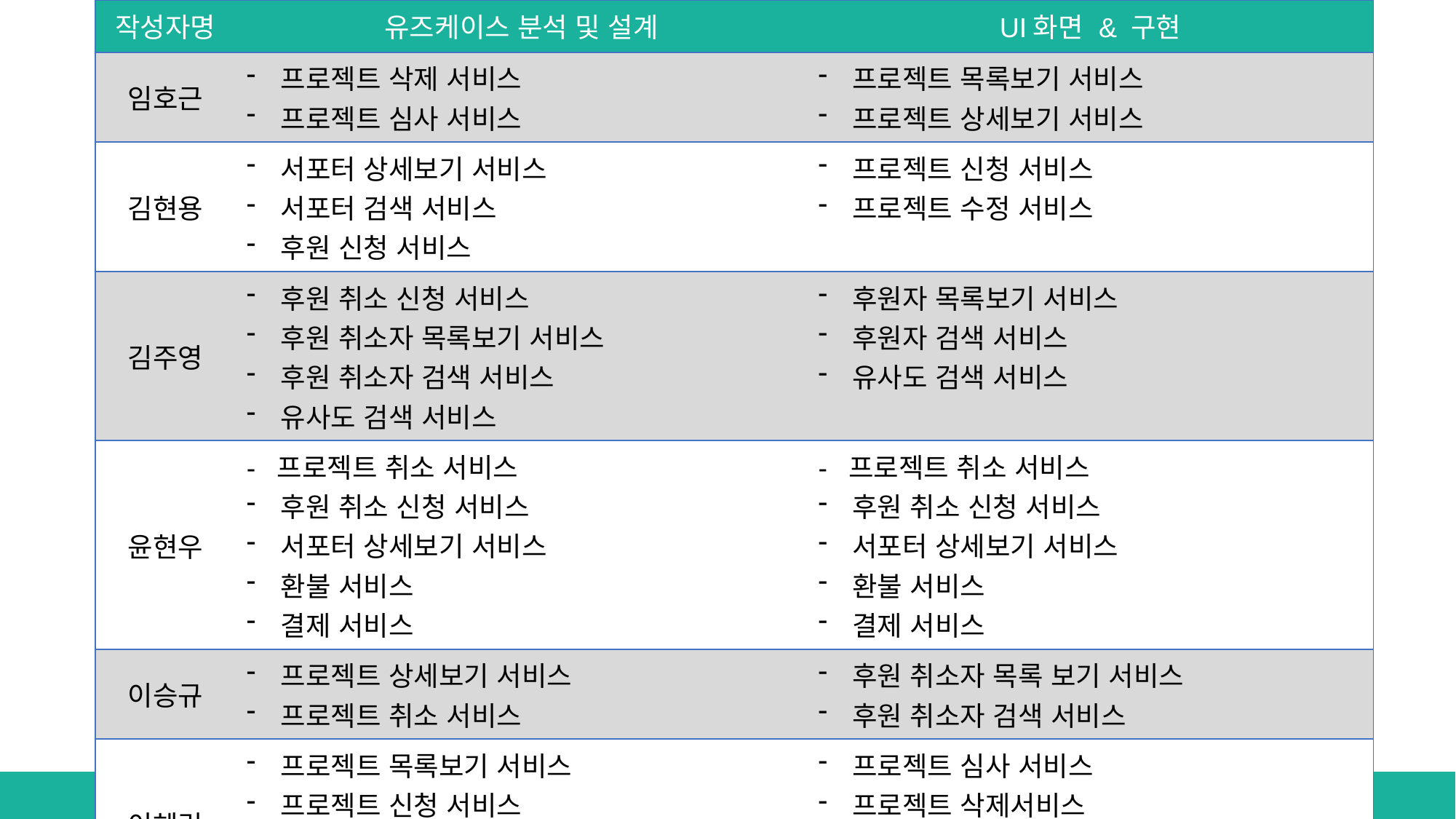

| 작성자명 | 유즈케이스 분석 및 설계 | UI화면 & 구현 |
| --- | --- | --- |
| 임호근 | 프로젝트 삭제 서비스 프로젝트 심사 서비스 | 프로젝트 목록보기 서비스 프로젝트 상세보기 서비스 |
| 김현용 | 서포터 상세보기 서비스 서포터 검색 서비스 후원 신청 서비스 | 프로젝트 신청 서비스 프로젝트 수정 서비스 |
| 김주영 | 후원 취소 신청 서비스 후원 취소자 목록보기 서비스 후원 취소자 검색 서비스 유사도 검색 서비스 | 후원자 목록보기 서비스 후원자 검색 서비스 유사도 검색 서비스 |
| 윤현우 | - 프로젝트 취소 서비스 후원 취소 신청 서비스 서포터 상세보기 서비스 환불 서비스 결제 서비스 | - 프로젝트 취소 서비스 후원 취소 신청 서비스 서포터 상세보기 서비스 환불 서비스 결제 서비스 |
| 이승규 | 프로젝트 상세보기 서비스 프로젝트 취소 서비스 | 후원 취소자 목록 보기 서비스 후원 취소자 검색 서비스 |
| 이혜린 | 프로젝트 목록보기 서비스 프로젝트 신청 서비스 프로젝트 검색 서비스 | 프로젝트 심사 서비스 프로젝트 삭제서비스 프로젝트 후원신청 서비스 로그인 서비스 |